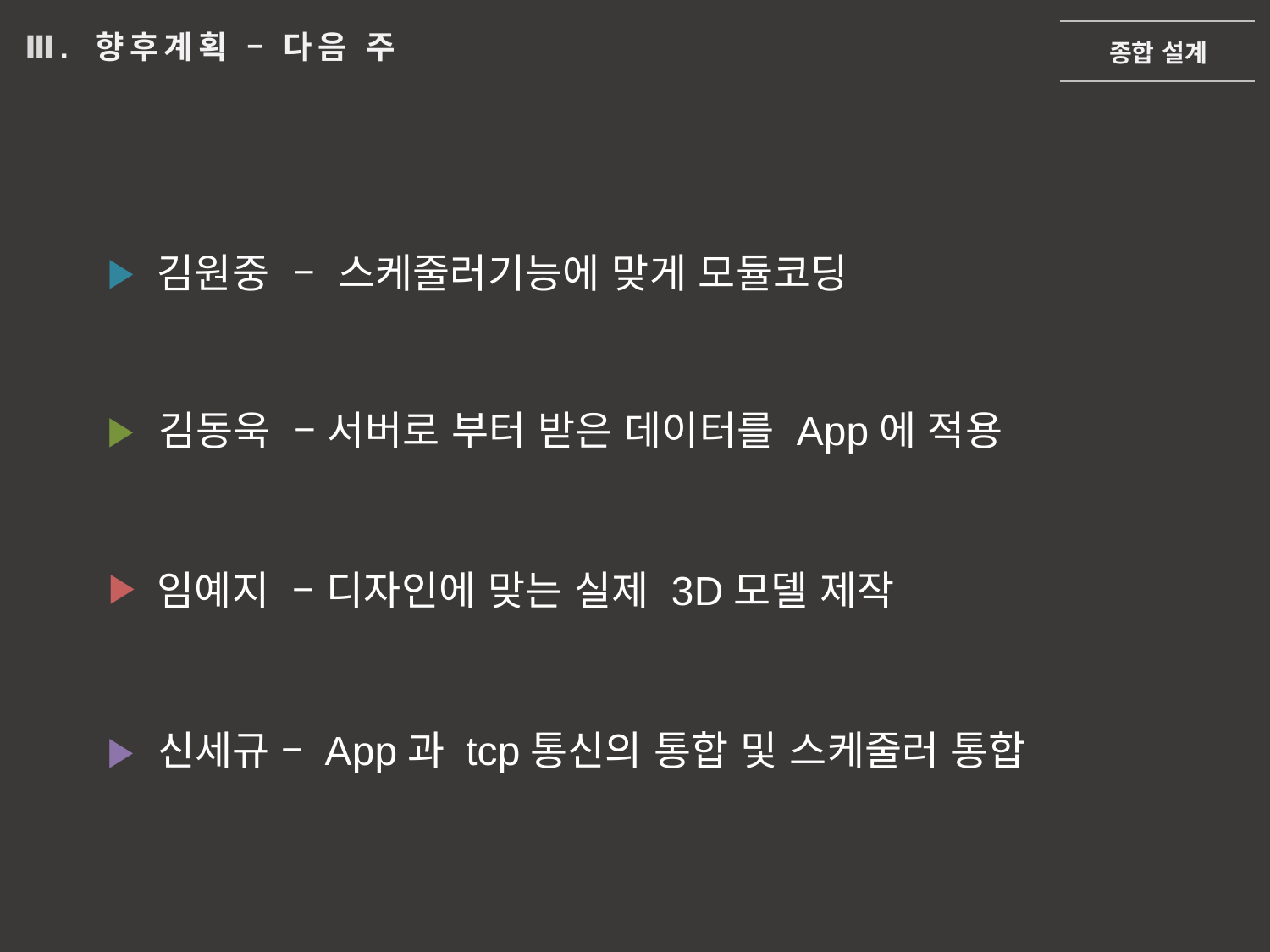

종합 설계
Ⅲ. 향후계획 – 다음 주

▶
김원중  –  스케줄러기능에 맞게 모듈코딩
▶
김동욱  – 서버로 부터 받은 데이터를 App에 적용
▶
임예지  – 디자인에 맞는 실제 3D모델 제작
▶
신세규 – App과 tcp통신의 통합 및 스케줄러 통합